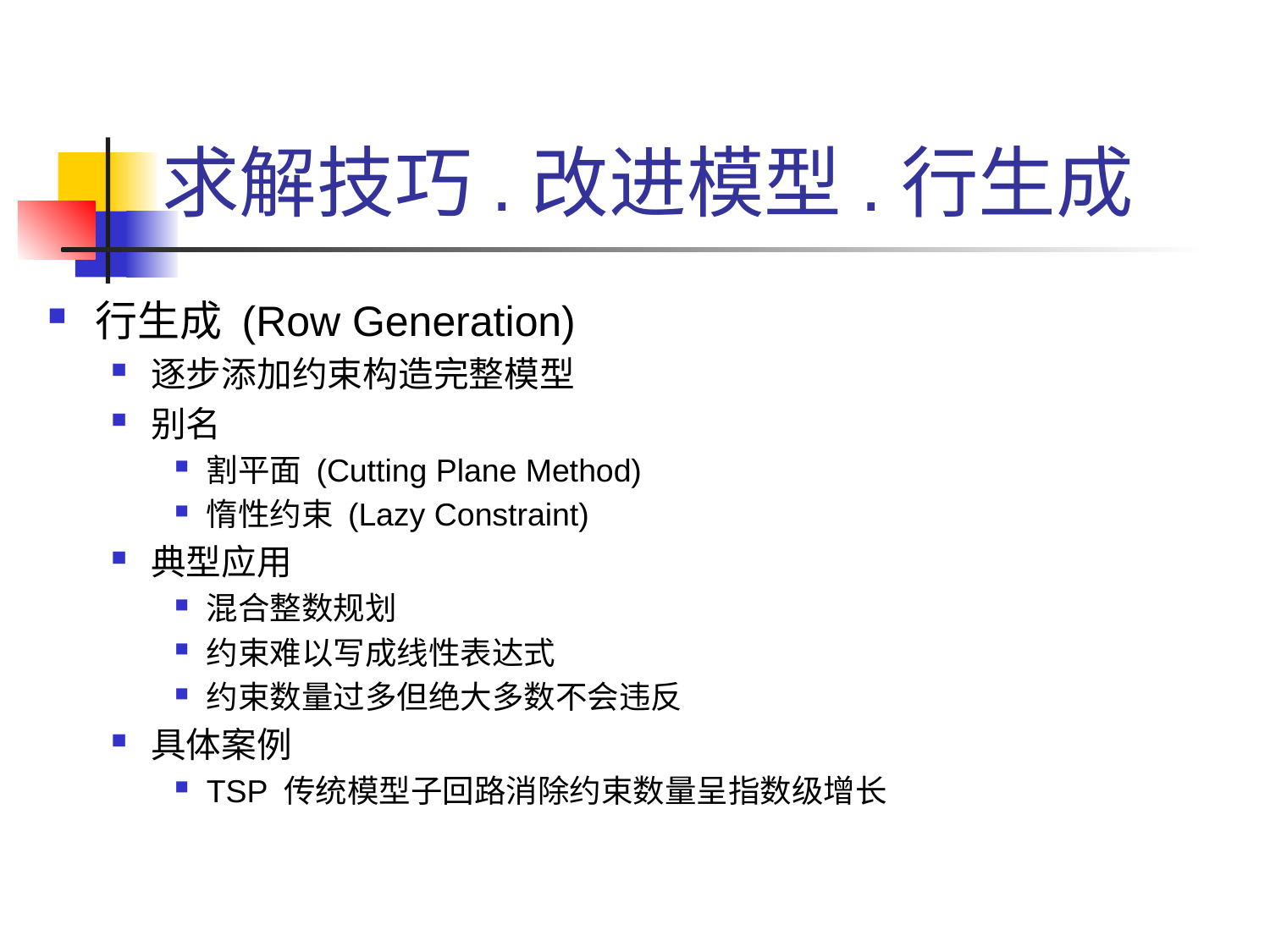

# 求解技巧.改进模型.行生成
行生成 (Row Generation)
逐步添加约束构造完整模型
别名
割平面 (Cutting Plane Method)
惰性约束 (Lazy Constraint)
典型应用
混合整数规划
约束难以写成线性表达式
约束数量过多但绝大多数不会违反
具体案例
TSP 传统模型子回路消除约束数量呈指数级增长